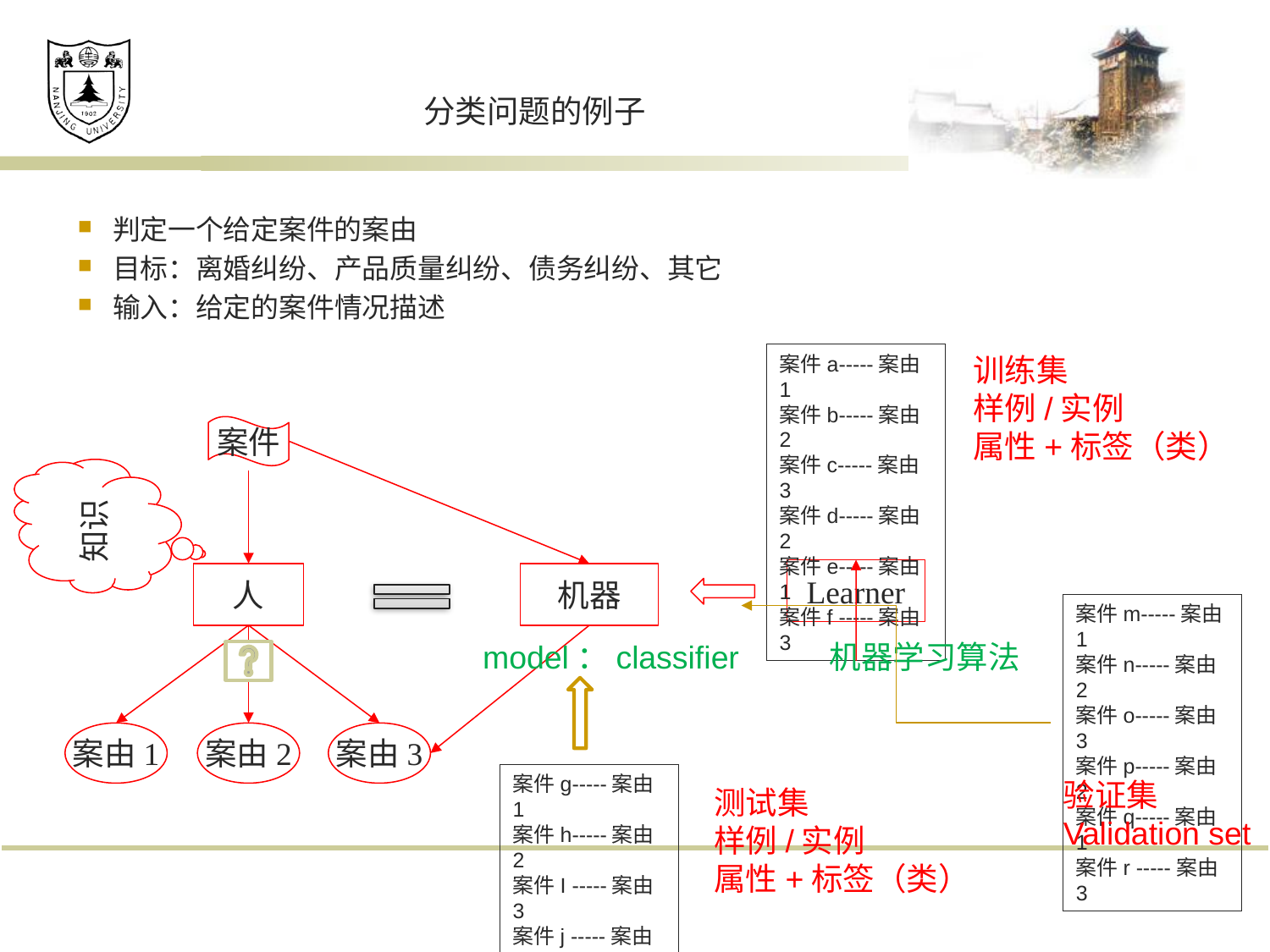

# 分类问题的例子
判定一个给定案件的案由
目标：离婚纠纷、产品质量纠纷、债务纠纷、其它
输入：给定的案件情况描述
案件a-----案由1
案件b-----案由2
案件c-----案由3
案件d-----案由2
案件e-----案由1
案件f -----案由3
训练集
样例/实例
属性+标签（类）
案件
人

案由1
案由2
案由3
知识
Learner
机器

案件m-----案由1
案件n-----案由2
案件o-----案由3
案件p-----案由2
案件q-----案由1
案件r -----案由3
model：classifier
机器学习算法

案件g-----案由1
案件h-----案由2
案件I -----案由3
案件j -----案由2
案件k-----案由1
案件l -----案由3
验证集
Validation set
测试集
样例/实例
属性+标签（类）